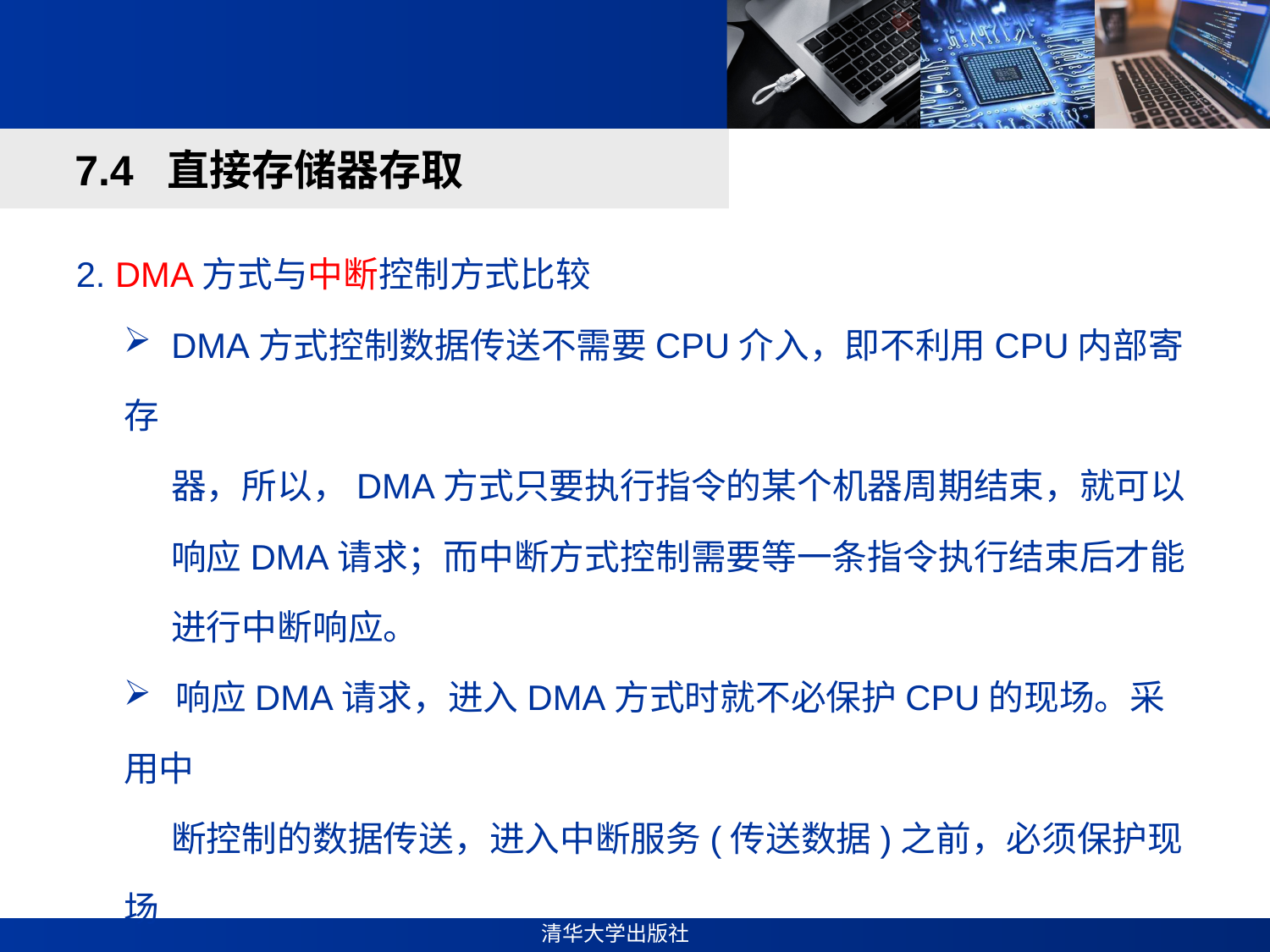

#
7.4  直接存储器存取
2. DMA方式与中断控制方式比较
  DMA方式控制数据传送不需要CPU介入，即不利用CPU内部寄存
     器，所以，DMA方式只要执行指令的某个机器周期结束，就可以
     响应DMA请求；而中断方式控制需要等一条指令执行结束后才能
     进行中断响应。
  响应DMA请求，进入DMA方式时就不必保护CPU的现场。采用中
     断控制的数据传送，进入中断服务(传送数据)之前，必须保护现场
     状态，这会大大延迟响应时间。因此，采用DMA控制数据传送的
     另一个优点是缩短了数据传送的响应时间。